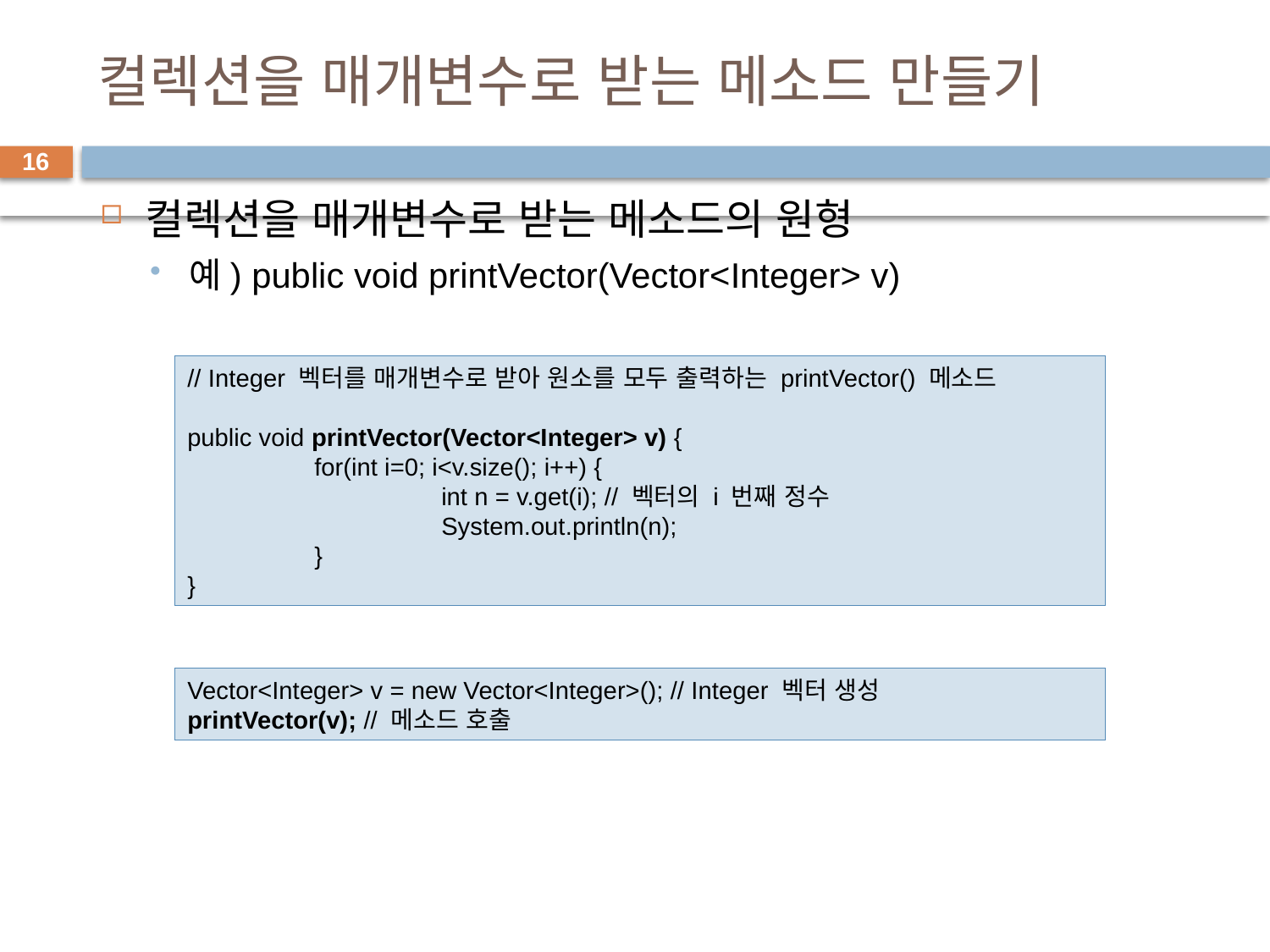

# 컬렉션을 매개변수로 받는 메소드 만들기
16
컬렉션을 매개변수로 받는 메소드의 원형
예) public void printVector(Vector<Integer> v)
// Integer 벡터를 매개변수로 받아 원소를 모두 출력하는 printVector() 메소드

public void printVector(Vector<Integer> v) {
	for(int i=0; i<v.size(); i++) {
		int n = v.get(i); // 벡터의 i 번째 정수
		System.out.println(n);
	}
}
Vector<Integer> v = new Vector<Integer>(); // Integer 벡터 생성
printVector(v); // 메소드 호출